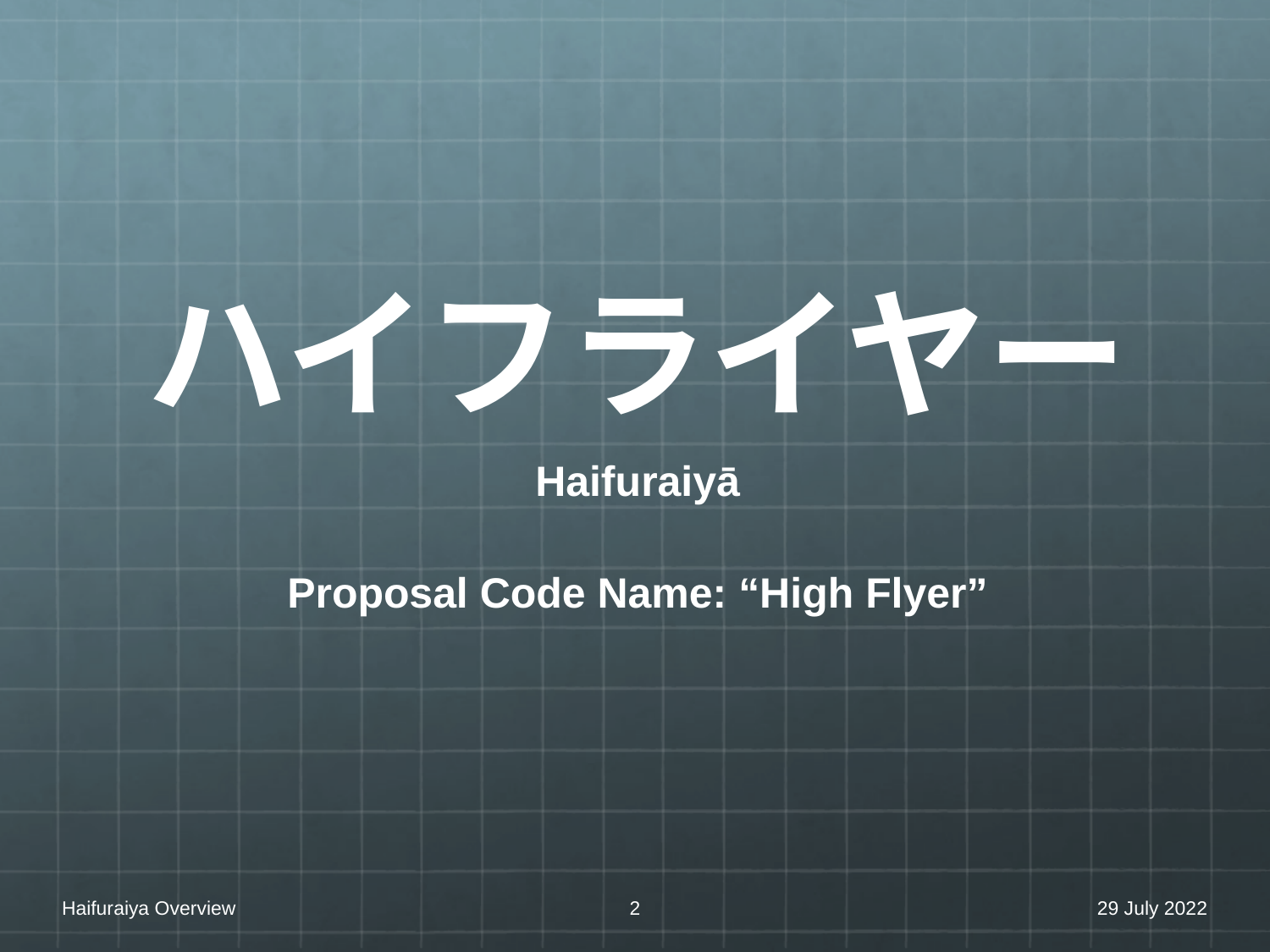

# ハイフライヤー
Haifuraiyā

Proposal Code Name: “High Flyer”

Haifuraiya Overview
2
29 July 2022